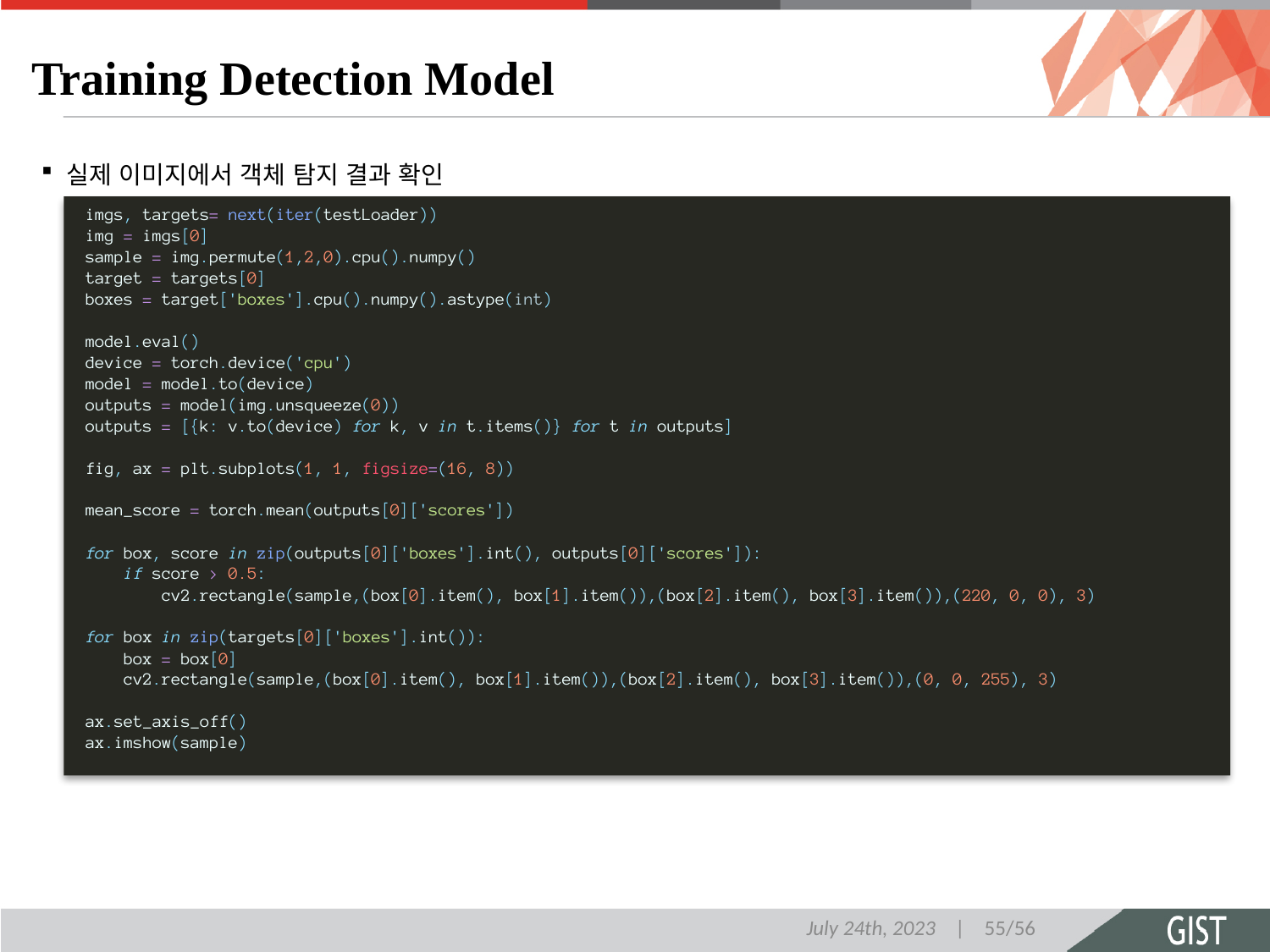

# Training Detection Model
실제 이미지에서 객체 탐지 결과 확인

imgs, targets= next(iter(testLoader))
img = imgs[0]
sample = img.permute(1,2,0).cpu().numpy()
target = targets[0]
boxes = target['boxes'].cpu().numpy().astype(int)

model.eval()
device = torch.device('cpu')
model = model.to(device)
outputs = model(img.unsqueeze(0))
outputs = [{k: v.to(device) for k, v in t.items()} for t in outputs]
fig, ax = plt.subplots(1, 1, figsize=(16, 8))
mean_score = torch.mean(outputs[0]['scores'])
for box, score in zip(outputs[0]['boxes'].int(), outputs[0]['scores']):
    if score > 0.5:
        cv2.rectangle(sample,(box[0].item(), box[1].item()),(box[2].item(), box[3].item()),(220, 0, 0), 3)

for box in zip(targets[0]['boxes'].int()):
    box = box[0]
    cv2.rectangle(sample,(box[0].item(), box[1].item()),(box[2].item(), box[3].item()),(0, 0, 255), 3)

ax.set_axis_off()
ax.imshow(sample)
July 24th, 2023    |    55/56